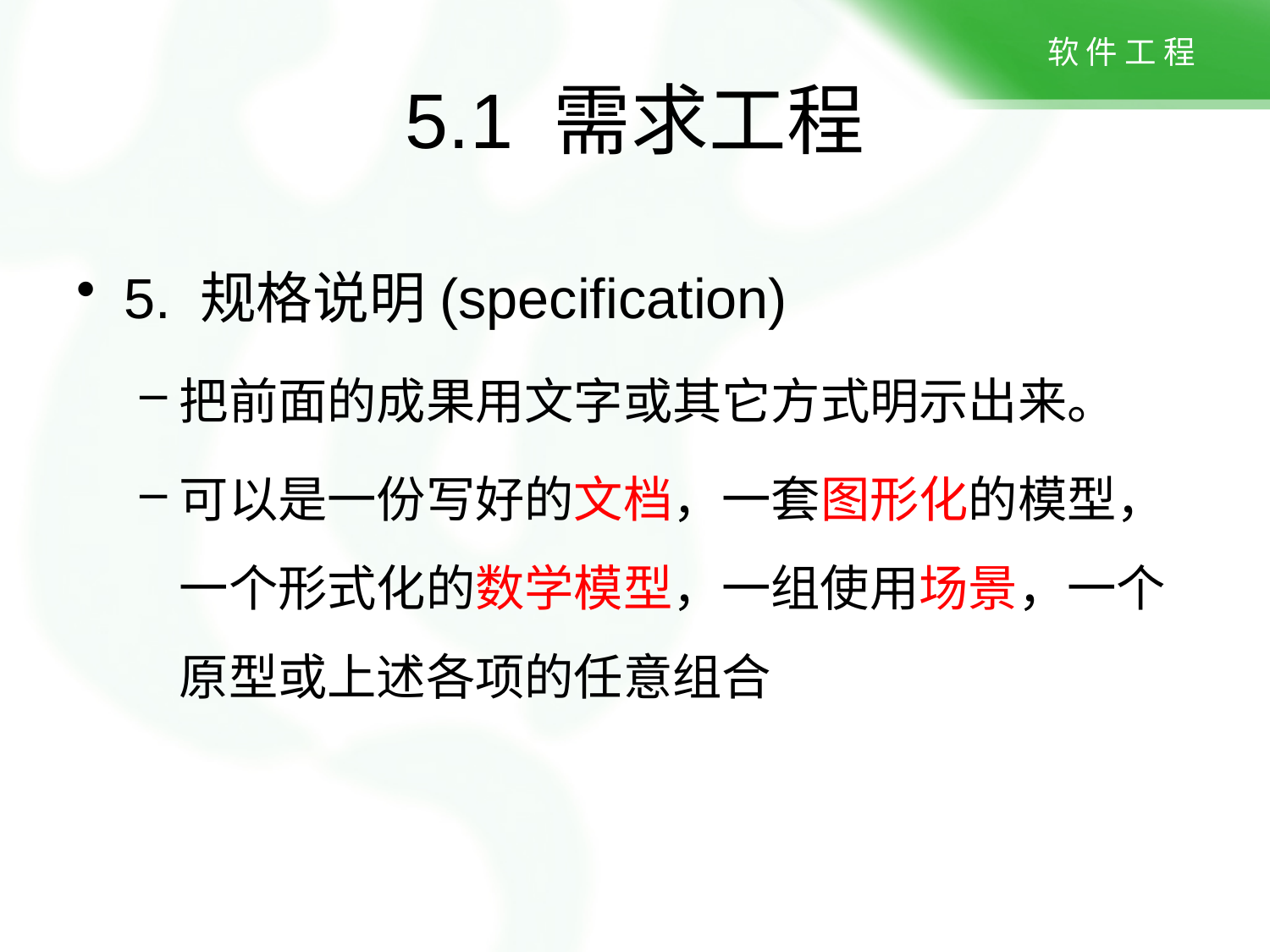

# 5.1 需求工程
5. 规格说明(specification)
把前面的成果用文字或其它方式明示出来。
可以是一份写好的文档，一套图形化的模型，一个形式化的数学模型，一组使用场景，一个原型或上述各项的任意组合